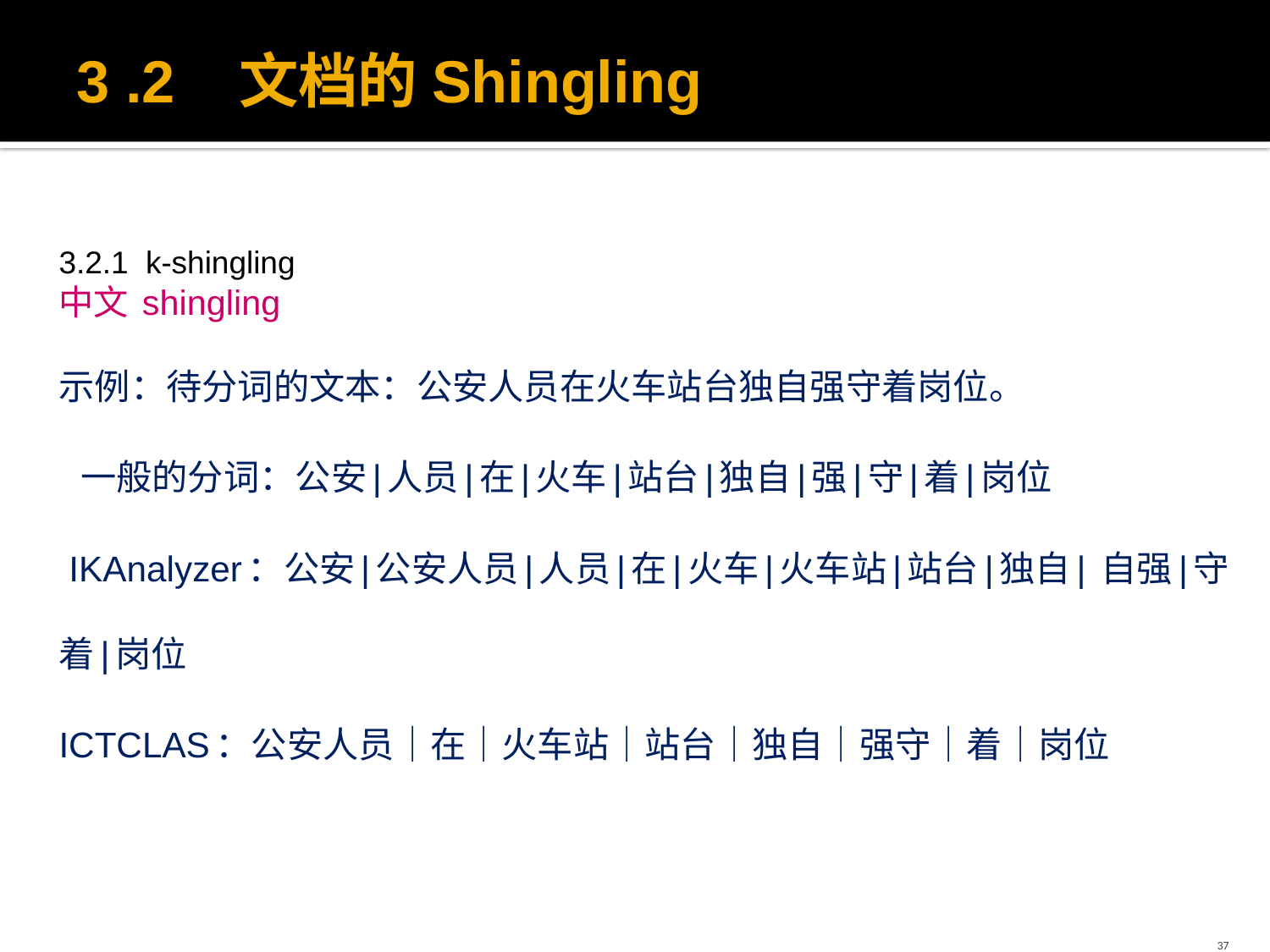

# 3 .2   文档的Shingling
3.2.1  k-shingling
中文 shingling

示例：待分词的文本：公安人员在火车站台独自强守着岗位。
  一般的分词：公安|人员|在|火车|站台|独自|强|守|着|岗位
 IKAnalyzer：公安|公安人员|人员|在|火车|火车站|站台|独自| 自强|守着|岗位
ICTCLAS：公安人员｜在｜火车站｜站台｜独自｜强守｜着｜岗位

37